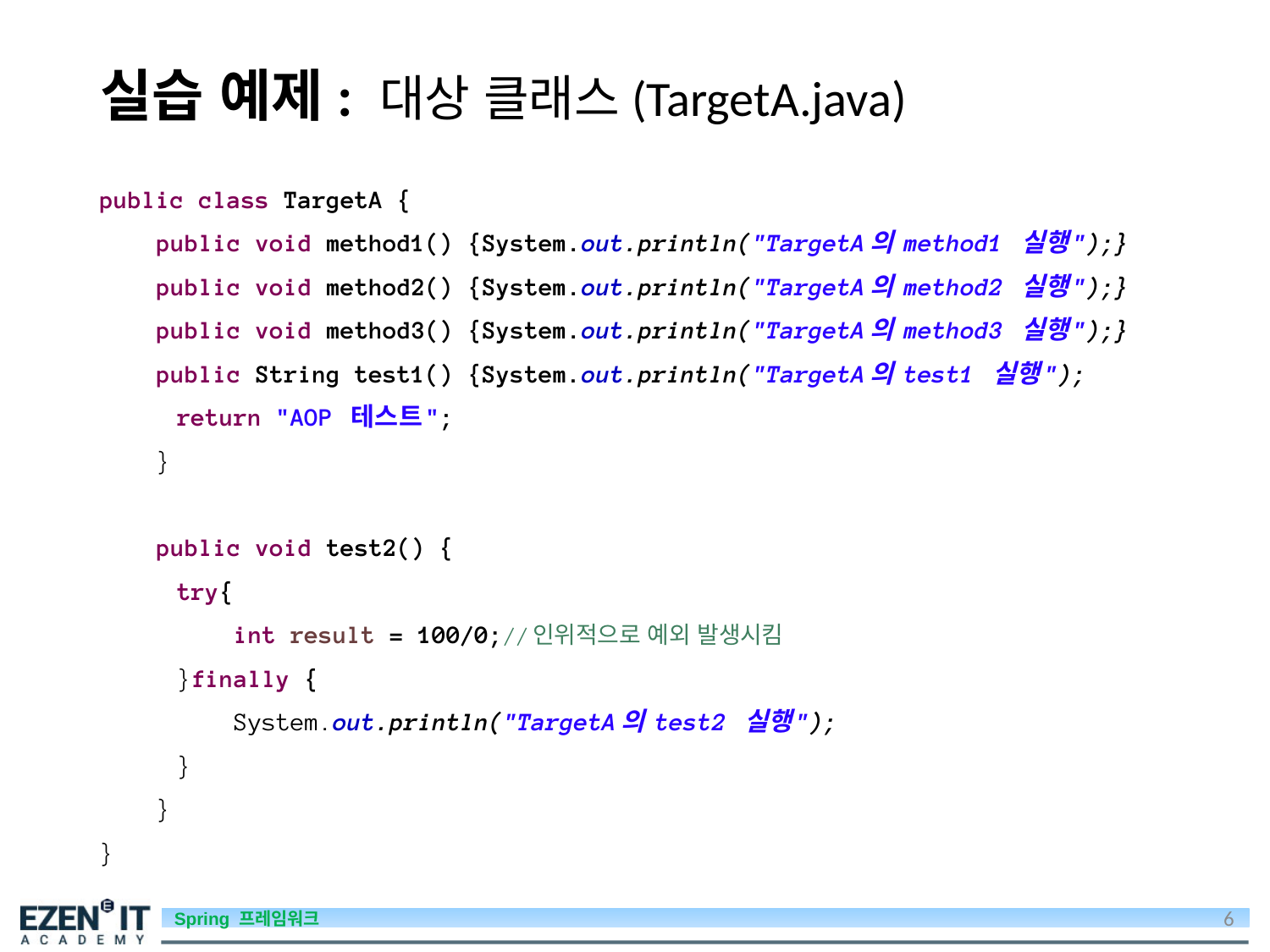

# 실습 예제: 대상 클래스(TargetA.java)
public class TargetA {
    public void method1() {System.out.println("TargetA의 method1 실행");}
    public void method2() {System.out.println("TargetA의 method2 실행");}
    public void method3() {System.out.println("TargetA의 method3 실행");}
    public String test1() {System.out.println("TargetA의 test1 실행");
	return "AOP 테스트";
    }

    public void test2() {
	try{
	    int result = 100/0;//인위적으로 예외 발생시킴
	}finally {
	    System.out.println("TargetA의 test2 실행");
	}
    }
}
6